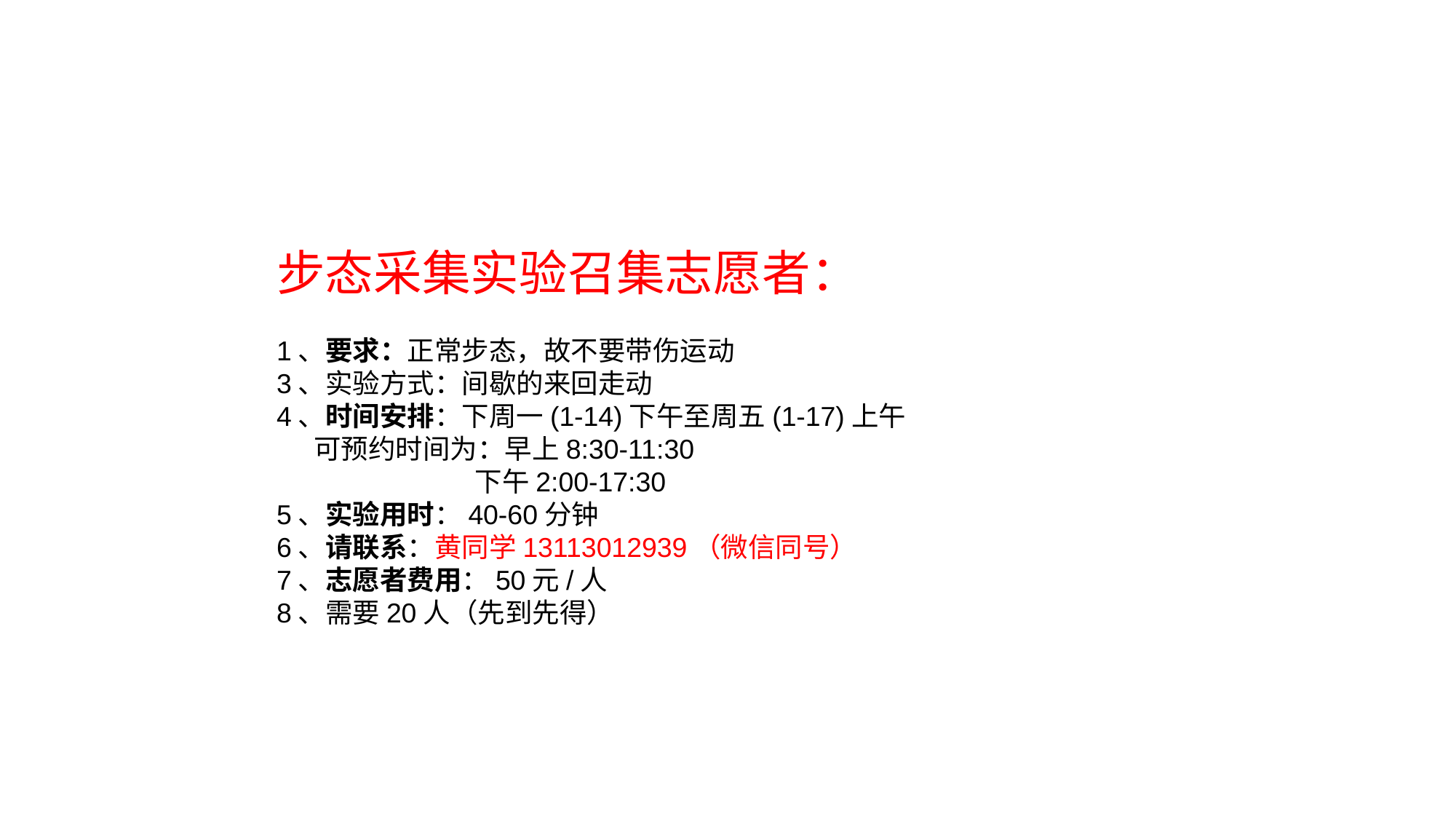

步态采集实验召集志愿者：

1、要求：正常步态，故不要带伤运动
3、实验方式：间歇的来回走动
4、时间安排：下周一(1-14)下午至周五(1-17)上午
     可预约时间为：早上8:30-11:30
                               下午2:00-17:30
5、实验用时：40-60分钟
6、请联系：黄同学13113012939（微信同号）
7、志愿者费用：50元/人
8、需要20人（先到先得）